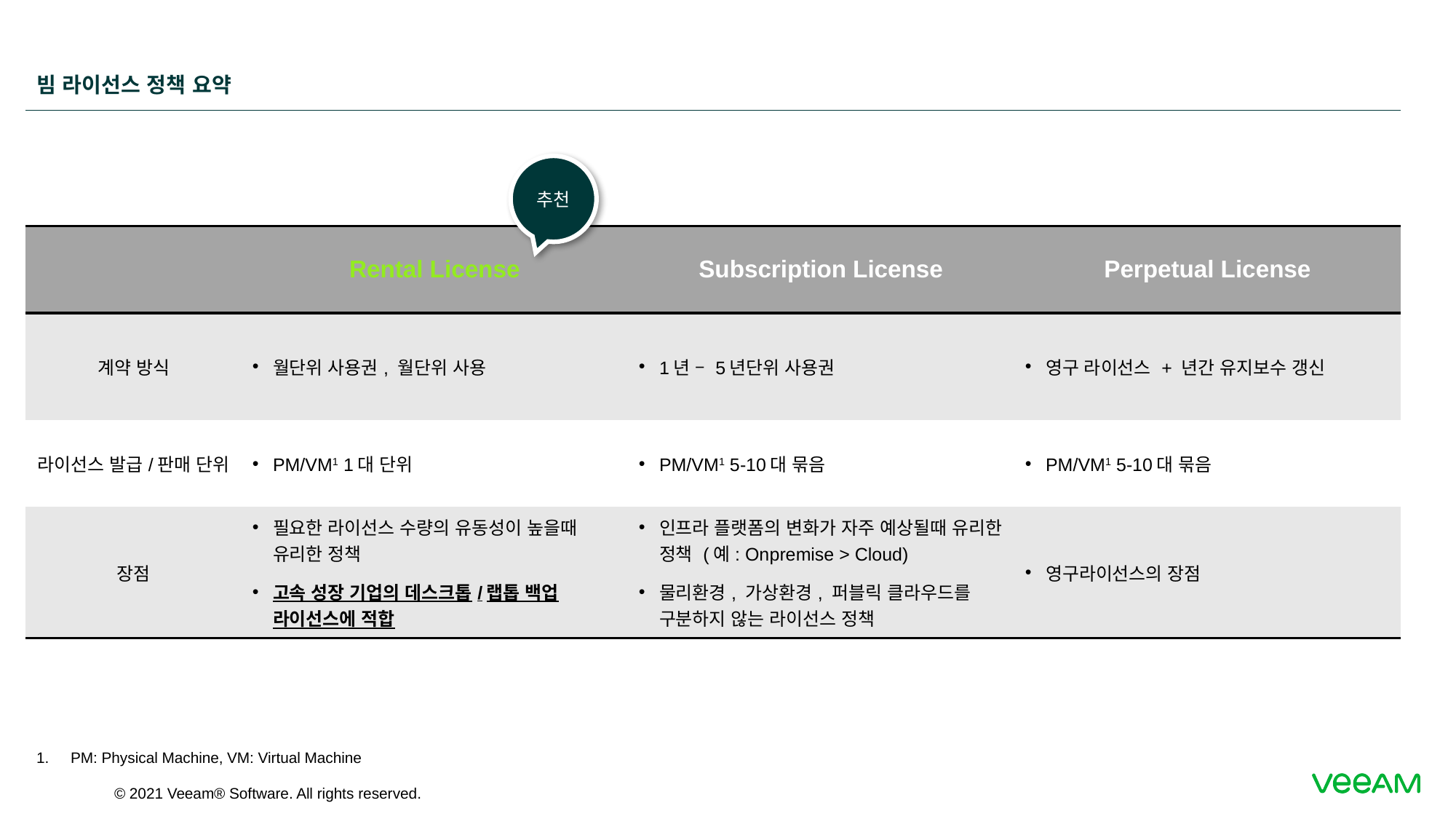

# 빔 라이선스 정책 요약
추천
|  | Rental License | Subscription License | Perpetual License |
| --- | --- | --- | --- |
| 계약 방식 | 월단위 사용권, 월단위 사용 | 1년 – 5년단위 사용권 | 영구 라이선스 + 년간 유지보수 갱신 |
| 라이선스 발급/판매 단위 | PM/VM1 1대 단위 | PM/VM1 5-10대 묶음 | PM/VM1 5-10대 묶음 |
| 장점 | 필요한 라이선스 수량의 유동성이 높을때 유리한 정책 고속 성장 기업의 데스크톱/랩톱 백업 라이선스에 적합 | 인프라 플랫폼의 변화가 자주 예상될때 유리한 정책 (예: Onpremise > Cloud) 물리환경, 가상환경, 퍼블릭 클라우드를 구분하지 않는 라이선스 정책 | 영구라이선스의 장점 |
PM: Physical Machine, VM: Virtual Machine